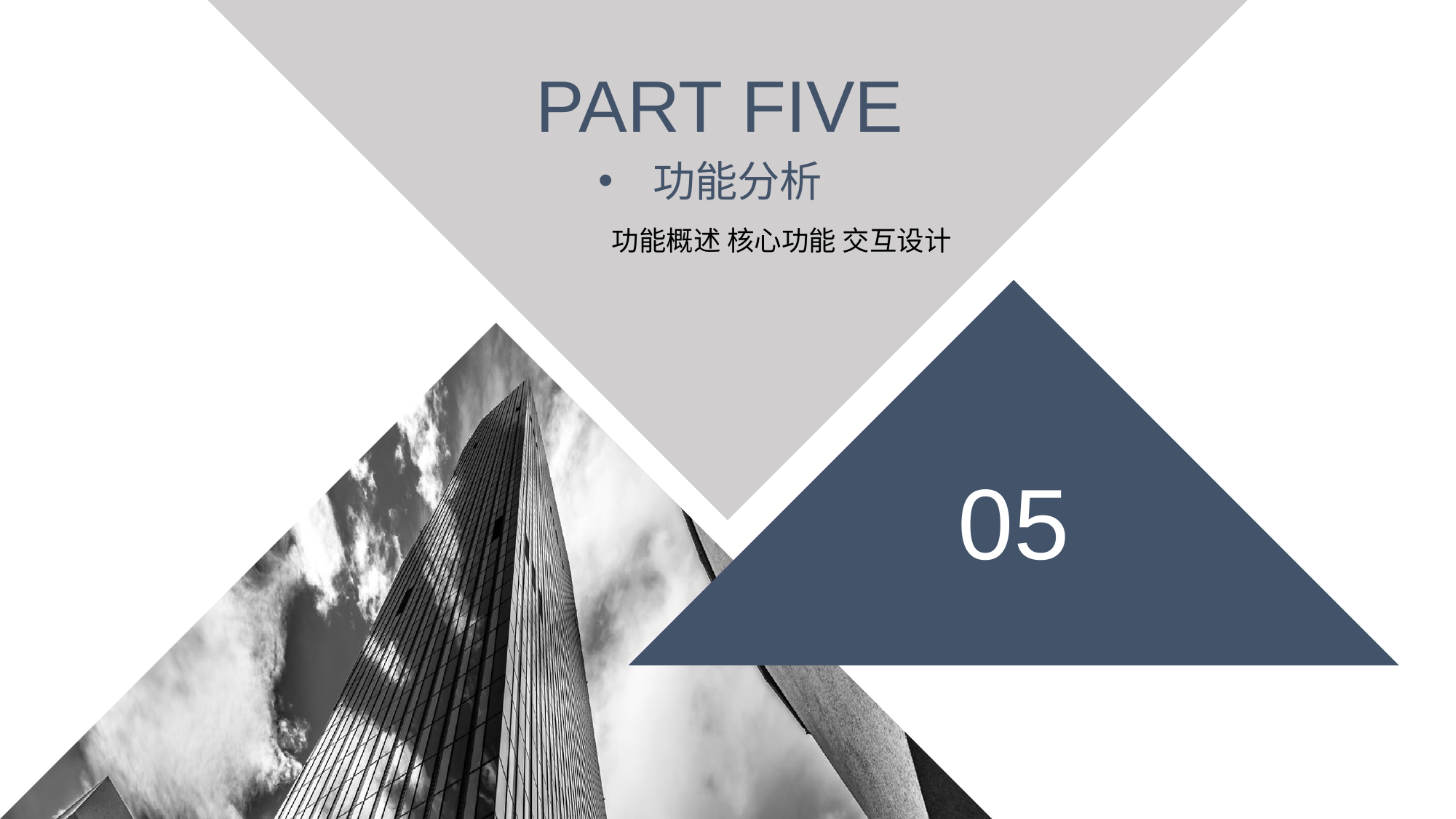

PART FIVE
功能分析
功能概述 核心功能 交互设计

05